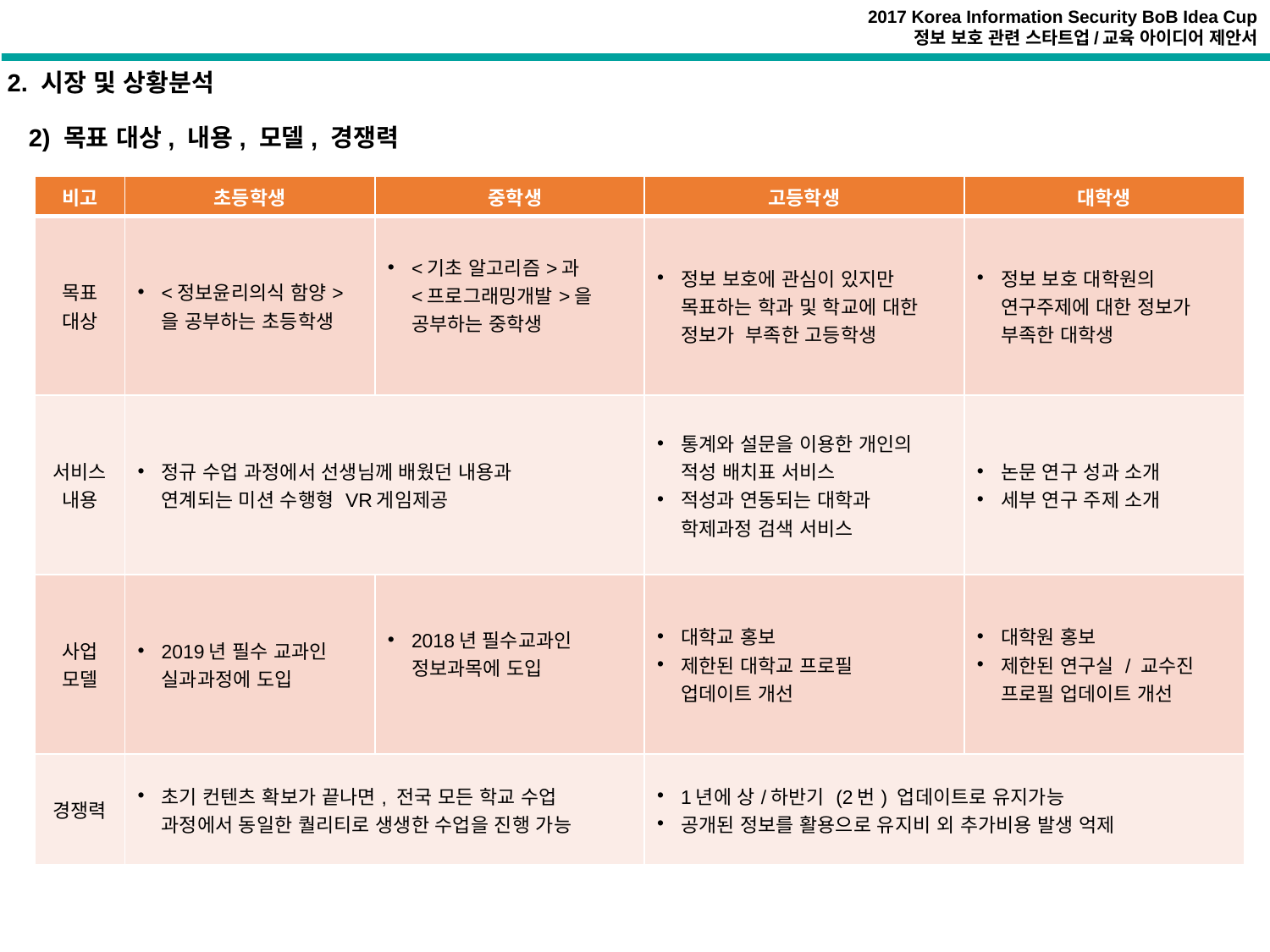

2. 시장 및 상황분석
2) 목표 대상, 내용, 모델, 경쟁력
| 비고 | 초등학생 | 중학생 | 고등학생 | 대학생 |
| --- | --- | --- | --- | --- |
| 목표 대상 | <정보윤리의식 함양>을 공부하는 초등학생 | <기초 알고리즘>과 <프로그래밍개발>을 공부하는 중학생 | 정보 보호에 관심이 있지만 목표하는 학과 및 학교에 대한 정보가 부족한 고등학생 | 정보 보호 대학원의 연구주제에 대한 정보가 부족한 대학생 |
| 서비스 내용 | 정규 수업 과정에서 선생님께 배웠던 내용과 연계되는 미션 수행형 VR게임제공 |  | 통계와 설문을 이용한 개인의 적성 배치표 서비스 적성과 연동되는 대학과 학제과정 검색 서비스 | 논문 연구 성과 소개 세부 연구 주제 소개 |
| 사업 모델 | 2019년 필수 교과인 실과과정에 도입 | 2018년 필수교과인 정보과목에 도입 | 대학교 홍보 제한된 대학교 프로필 업데이트 개선 | 대학원 홍보 제한된 연구실 / 교수진 프로필 업데이트 개선 |
| 경쟁력 | 초기 컨텐츠 확보가 끝나면, 전국 모든 학교 수업 과정에서 동일한 퀄리티로 생생한 수업을 진행 가능 |  | 1년에 상/하반기 (2번) 업데이트로 유지가능 공개된 정보를 활용으로 유지비 외 추가비용 발생 억제 |  |